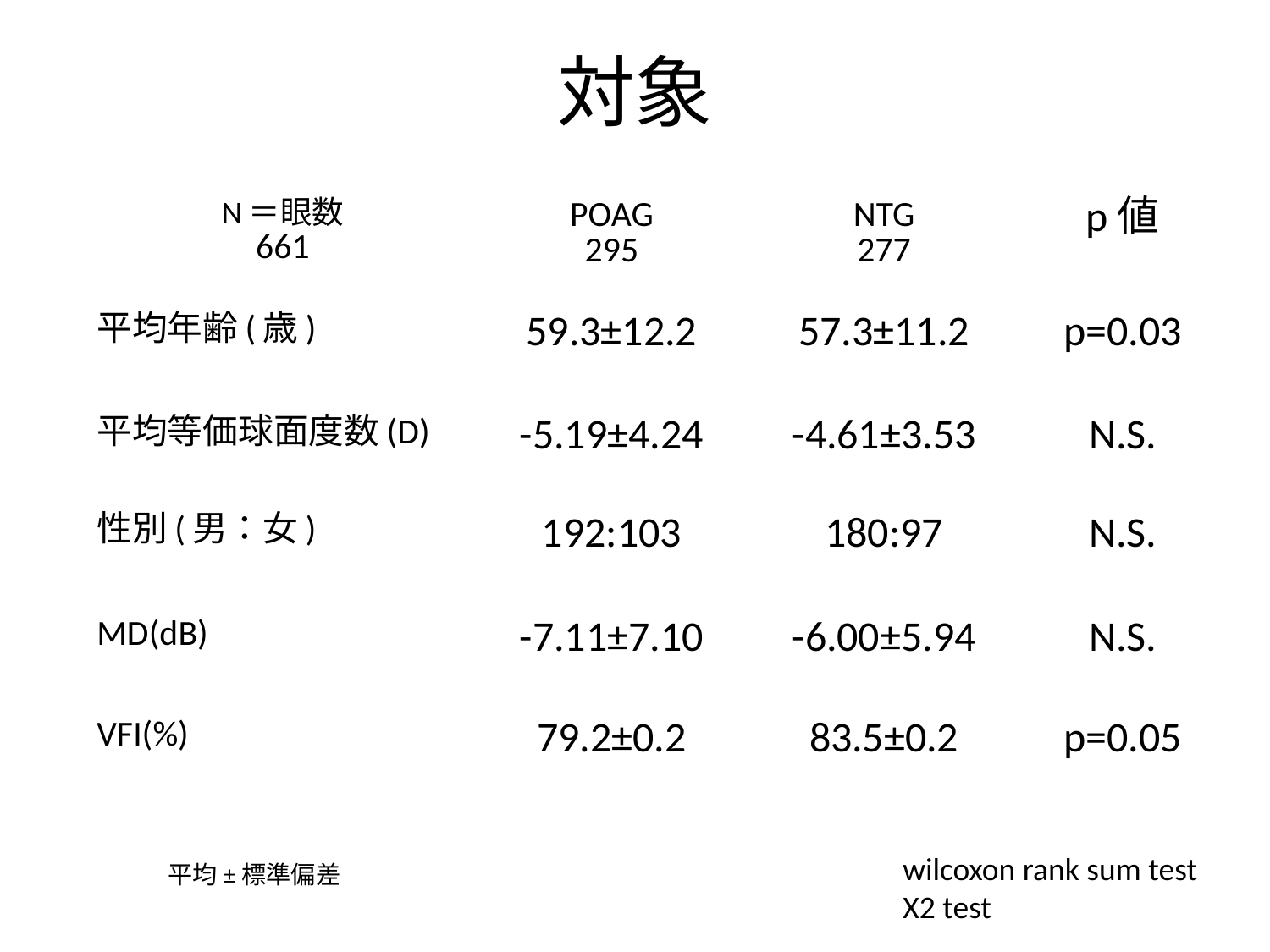

# 対象
| N＝眼数 661 | POAG 295 | NTG 277 | p値 |
| --- | --- | --- | --- |
| 平均年齢(歳) | 59.3±12.2 | 57.3±11.2 | p=0.03 |
| 平均等価球面度数(D) | -5.19±4.24 | -4.61±3.53 | N.S. |
| 性別(男：女) | 192:103 | 180:97 | N.S. |
| MD(dB) | -7.11±7.10 | -6.00±5.94 | N.S. |
| VFI(%) | 79.2±0.2 | 83.5±0.2 | p=0.05 |
wilcoxon rank sum test
X2 test
平均±標準偏差